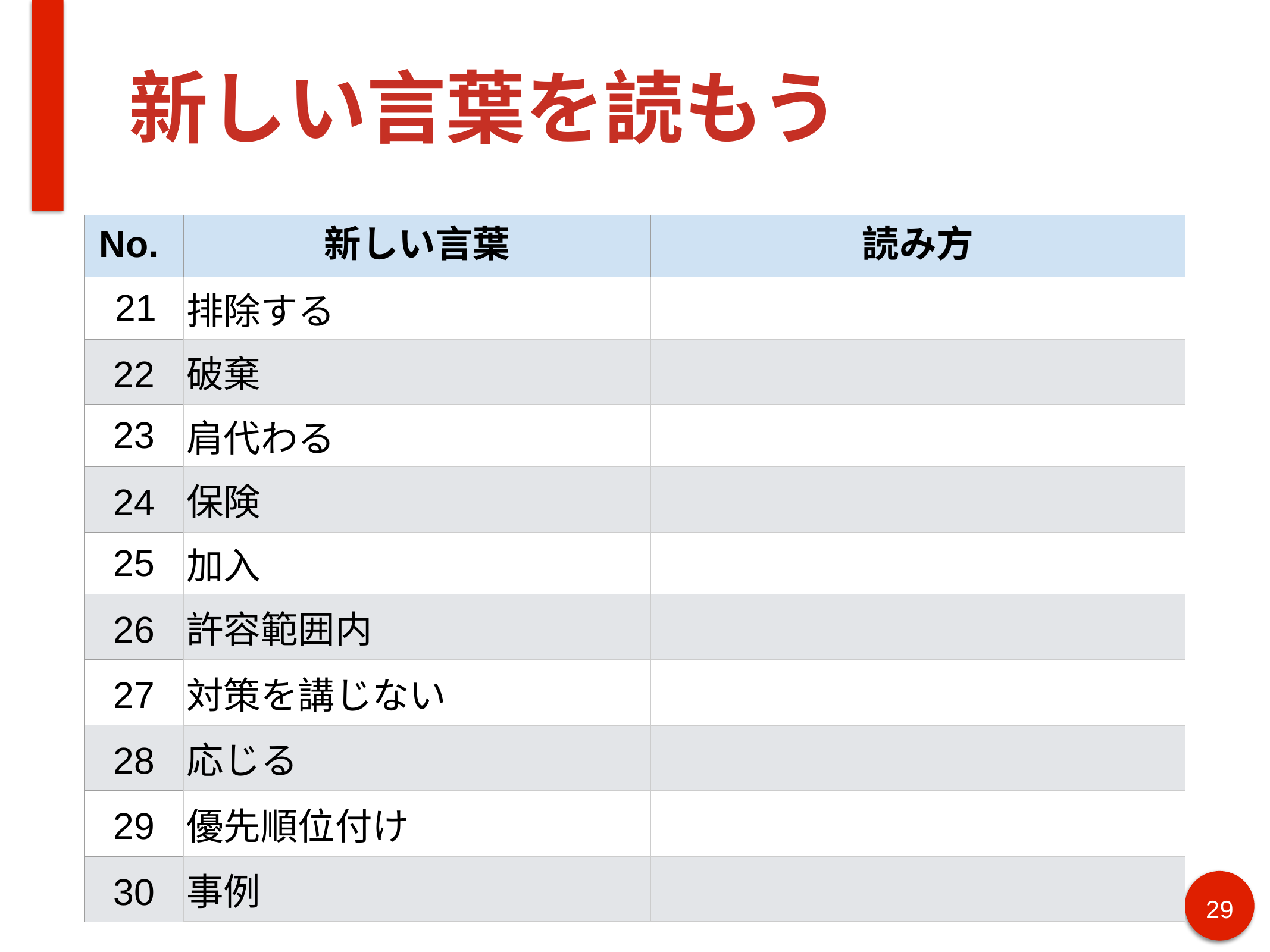

# 新しい言葉を読もう
| No. | 新しい言葉 | 読み方 |
| --- | --- | --- |
| 21 | 排除する |  |
| 22 | 破棄 |  |
| 23 | 肩代わる |  |
| 24 | 保険 |  |
| 25 | 加入 |  |
| 26 | 許容範囲内 |  |
| 27 | 対策を講じない |  |
| 28 | 応じる |  |
| 29 | 優先順位付け |  |
| 30 | 事例 |  |
29